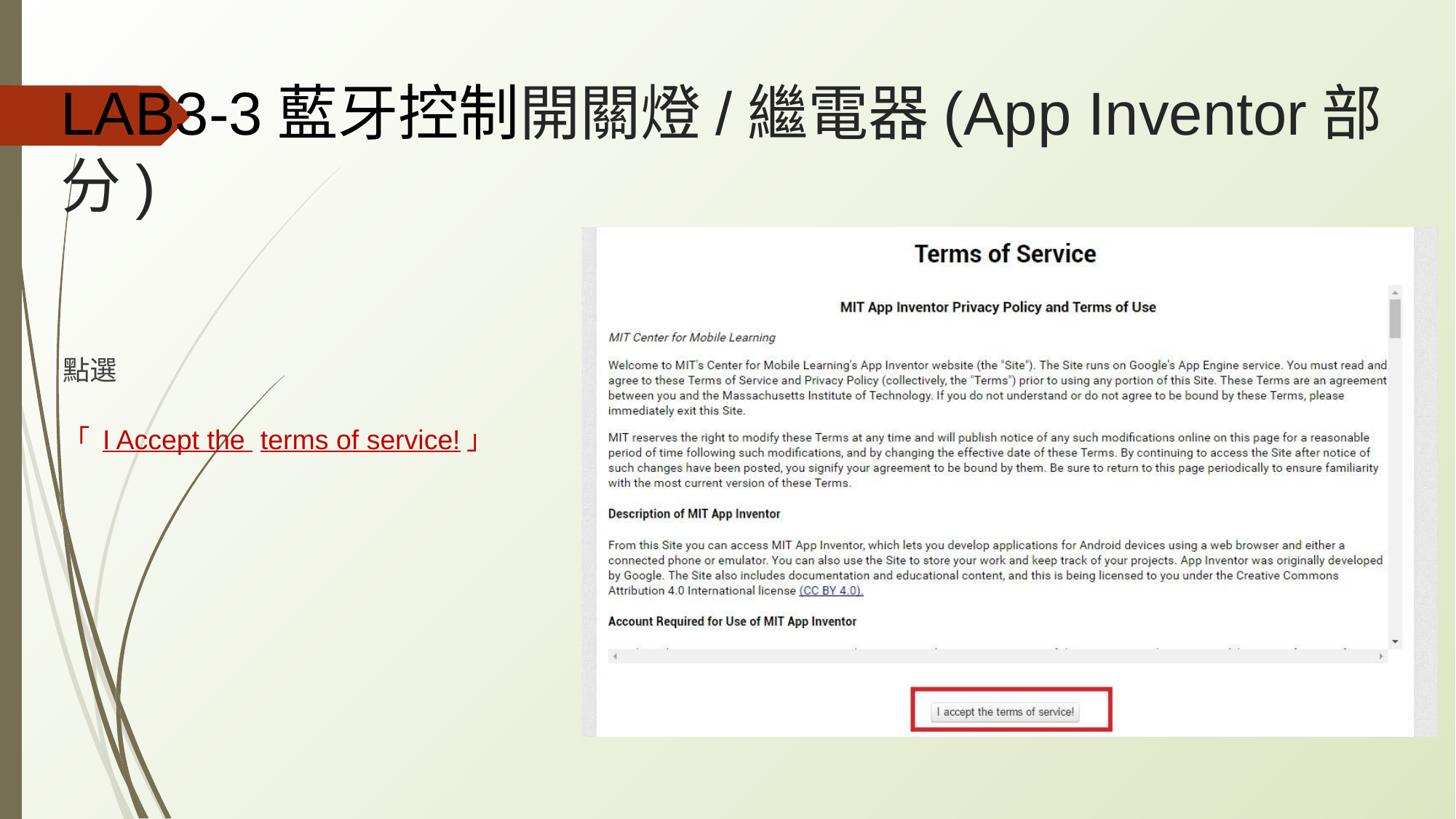

# LAB3-3藍牙控制開關燈/繼電器(App Inventor部分)

點選

「 I Accept the  terms of service!」